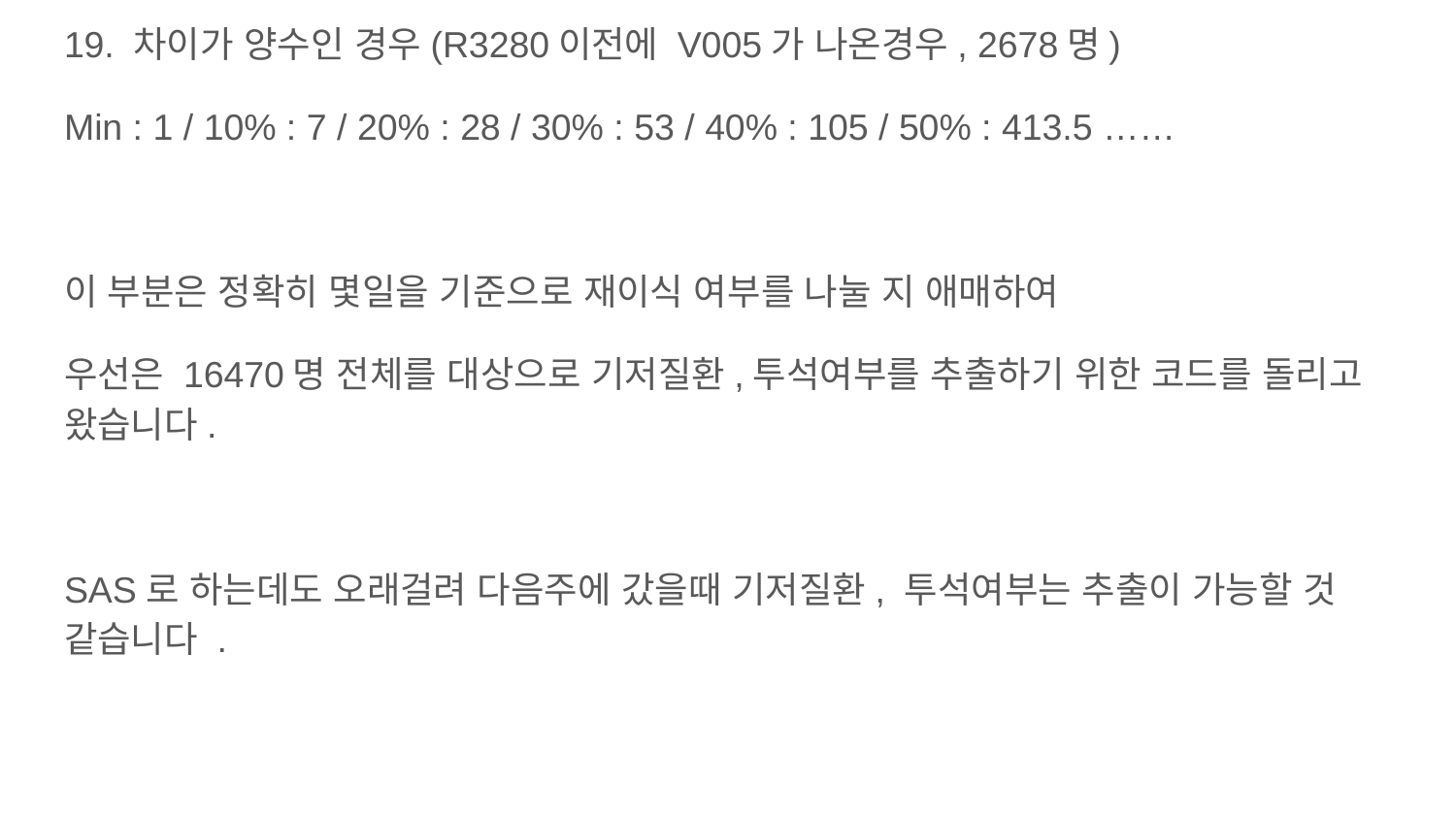

19. 차이가 양수인 경우(R3280이전에 V005가 나온경우, 2678명)
Min : 1 / 10% : 7 / 20% : 28 / 30% : 53 / 40% : 105 / 50% : 413.5 ……

이 부분은 정확히 몇일을 기준으로 재이식 여부를 나눌 지 애매하여
우선은 16470명 전체를 대상으로 기저질환,투석여부를 추출하기 위한 코드를 돌리고 왔습니다.

SAS로 하는데도 오래걸려 다음주에 갔을때 기저질환, 투석여부는 추출이 가능할 것 같습니다 .